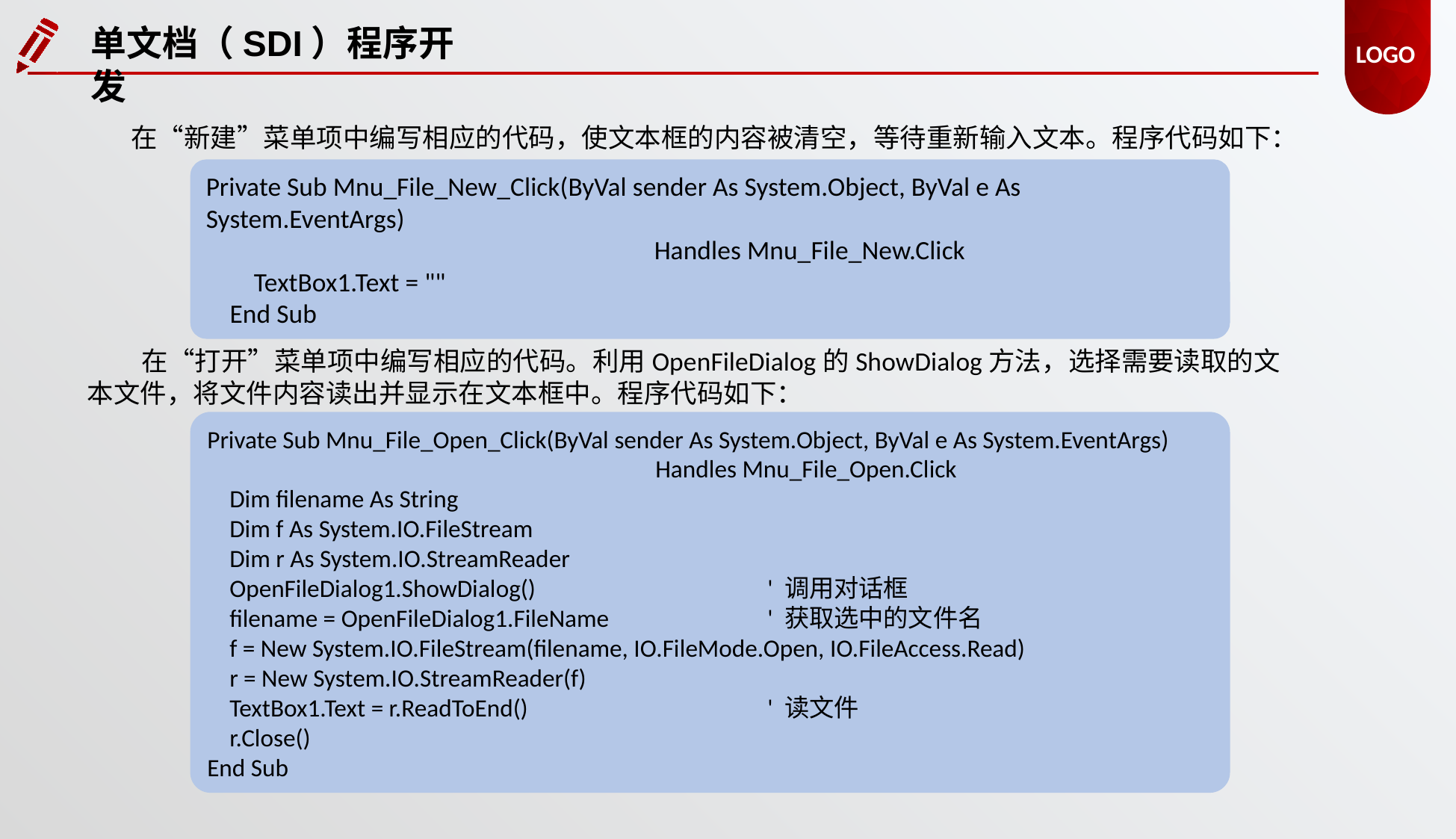

单文档（SDI）程序开发
在“新建”菜单项中编写相应的代码，使文本框的内容被清空，等待重新输入文本。程序代码如下：
Private Sub Mnu_File_New_Click(ByVal sender As System.Object, ByVal e As System.EventArgs)
				Handles Mnu_File_New.Click
        TextBox1.Text = ""
    End Sub
在“打开”菜单项中编写相应的代码。利用OpenFileDialog的ShowDialog方法，选择需要读取的文本文件，将文件内容读出并显示在文本框中。程序代码如下：
Private Sub Mnu_File_Open_Click(ByVal sender As System.Object, ByVal e As System.EventArgs)
				Handles Mnu_File_Open.Click
    Dim filename As String
    Dim f As System.IO.FileStream
    Dim r As System.IO.StreamReader
    OpenFileDialog1.ShowDialog() 			' 调用对话框
    filename = OpenFileDialog1.FileName 		' 获取选中的文件名
    f = New System.IO.FileStream(filename, IO.FileMode.Open, IO.FileAccess.Read)
    r = New System.IO.StreamReader(f)
    TextBox1.Text = r.ReadToEnd() 			' 读文件
    r.Close()
End Sub